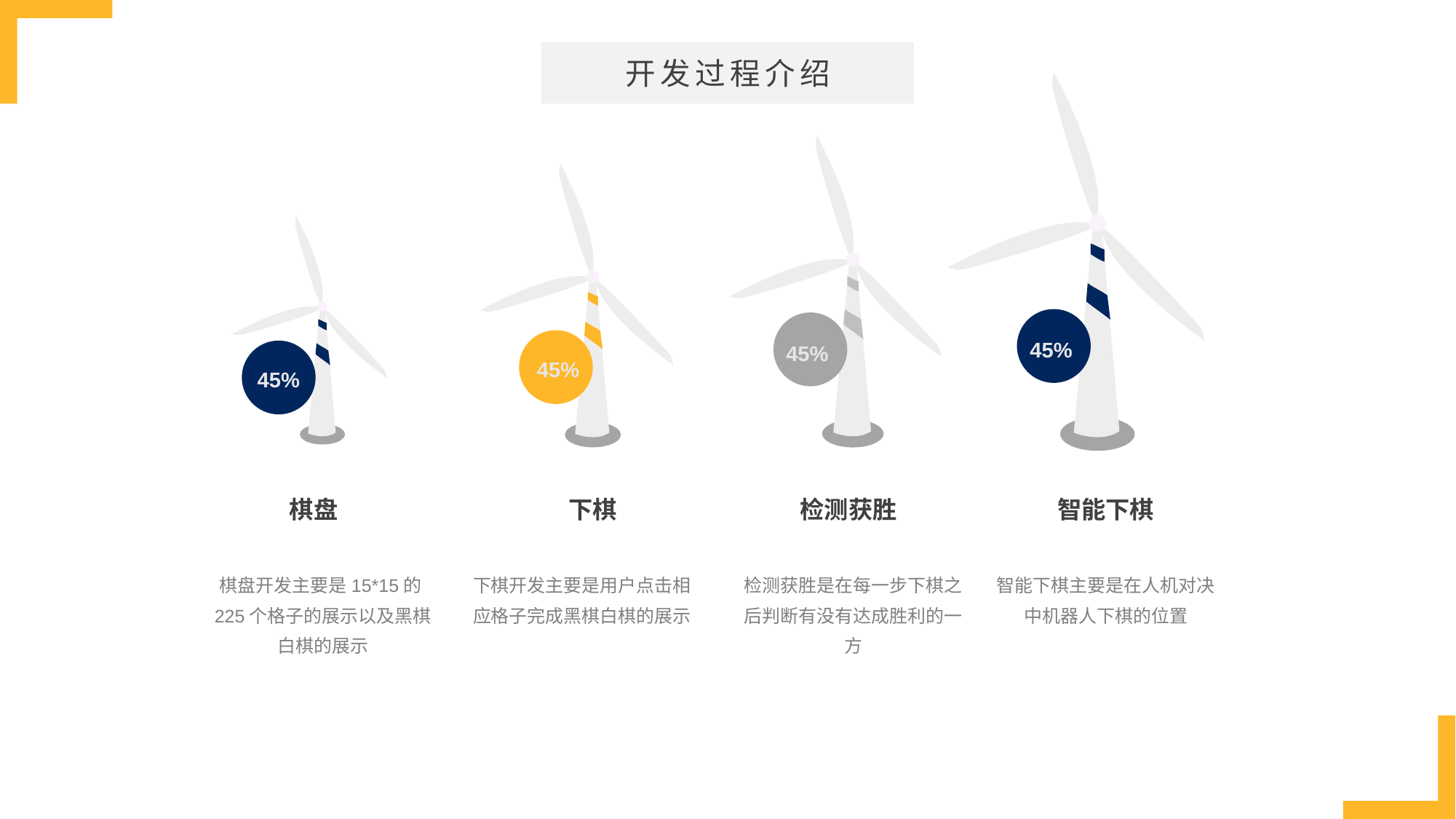

开发过程介绍

45%
45%

45%

45%
棋盘
下棋
检测获胜
智能下棋
棋盘开发主要是15*15的225个格子的展示以及黑棋白棋的展示
下棋开发主要是用户点击相应格子完成黑棋白棋的展示
检测获胜是在每一步下棋之后判断有没有达成胜利的一方
智能下棋主要是在人机对决中机器人下棋的位置